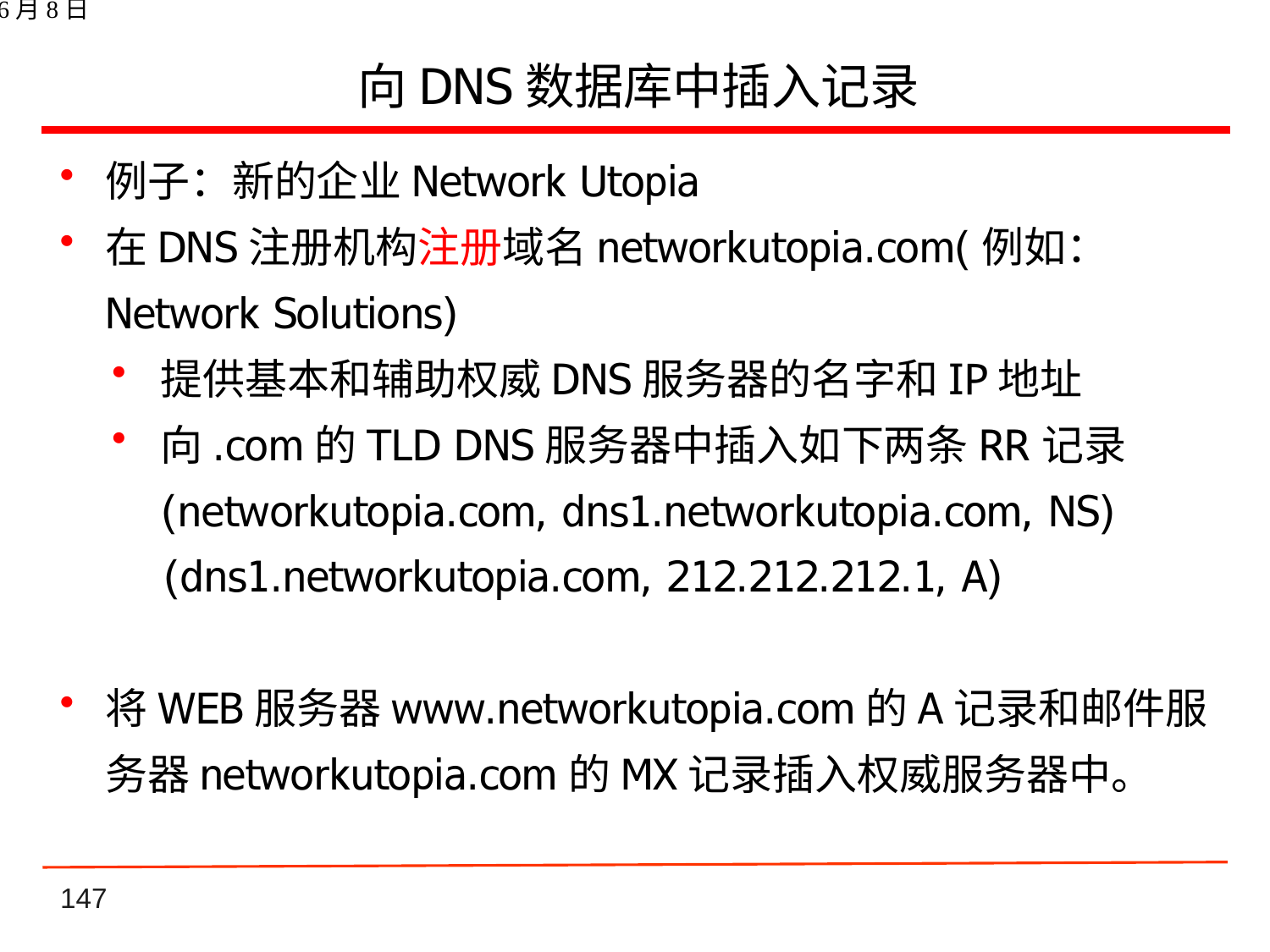

# 向DNS数据库中插入记录
例子：新的企业Network Utopia
在DNS注册机构注册域名networkutopia.com(例如：Network Solutions)
提供基本和辅助权威DNS服务器的名字和IP地址
向.com的TLD DNS服务器中插入如下两条RR记录
        (networkutopia.com, dns1.networkutopia.com, NS)
        (dns1.networkutopia.com, 212.212.212.1, A)

将WEB服务器www.networkutopia.com的A记录和邮件服务器networkutopia.com的MX记录插入权威服务器中。
2021年6月8日